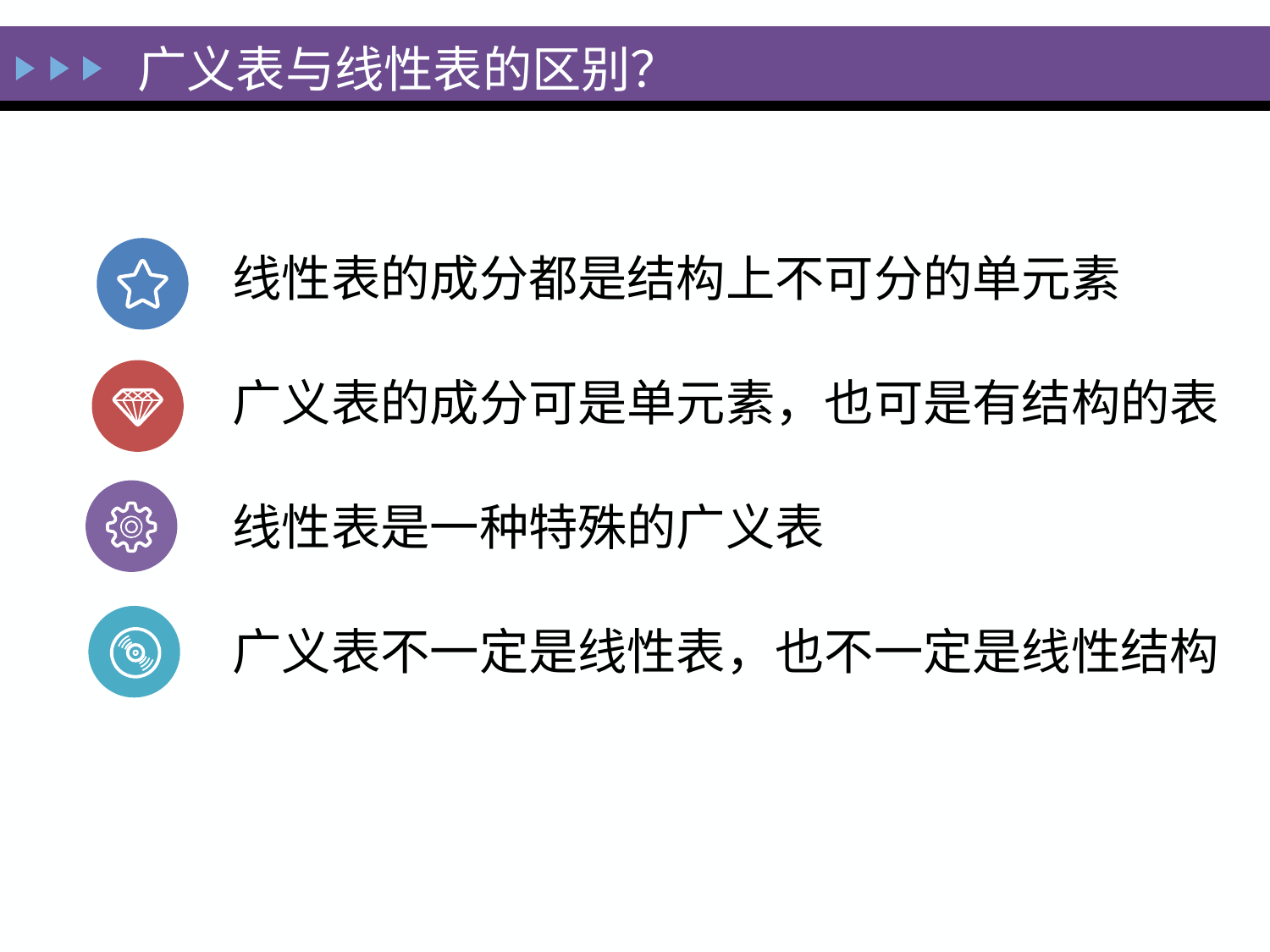

广义表与线性表的区别？

线性表的成分都是结构上不可分的单元素

广义表的成分可是单元素，也可是有结构的表

线性表是一种特殊的广义表

广义表不一定是线性表，也不一定是线性结构